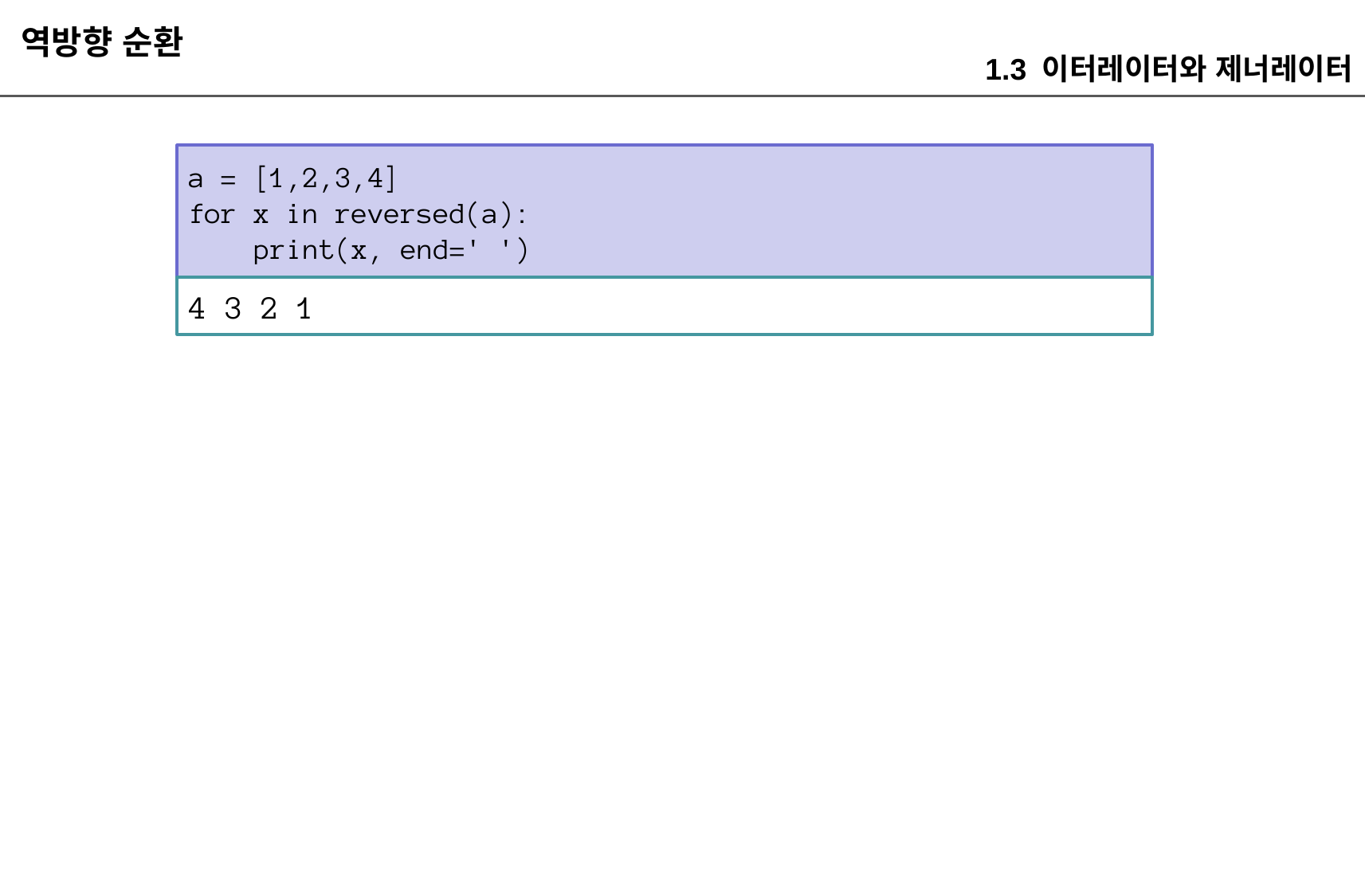

역방향 순환
1.3 이터레이터와 제너레이터
a = [1,2,3,4]
for x in reversed(a):
    print(x, end=' ')
4 3 2 1